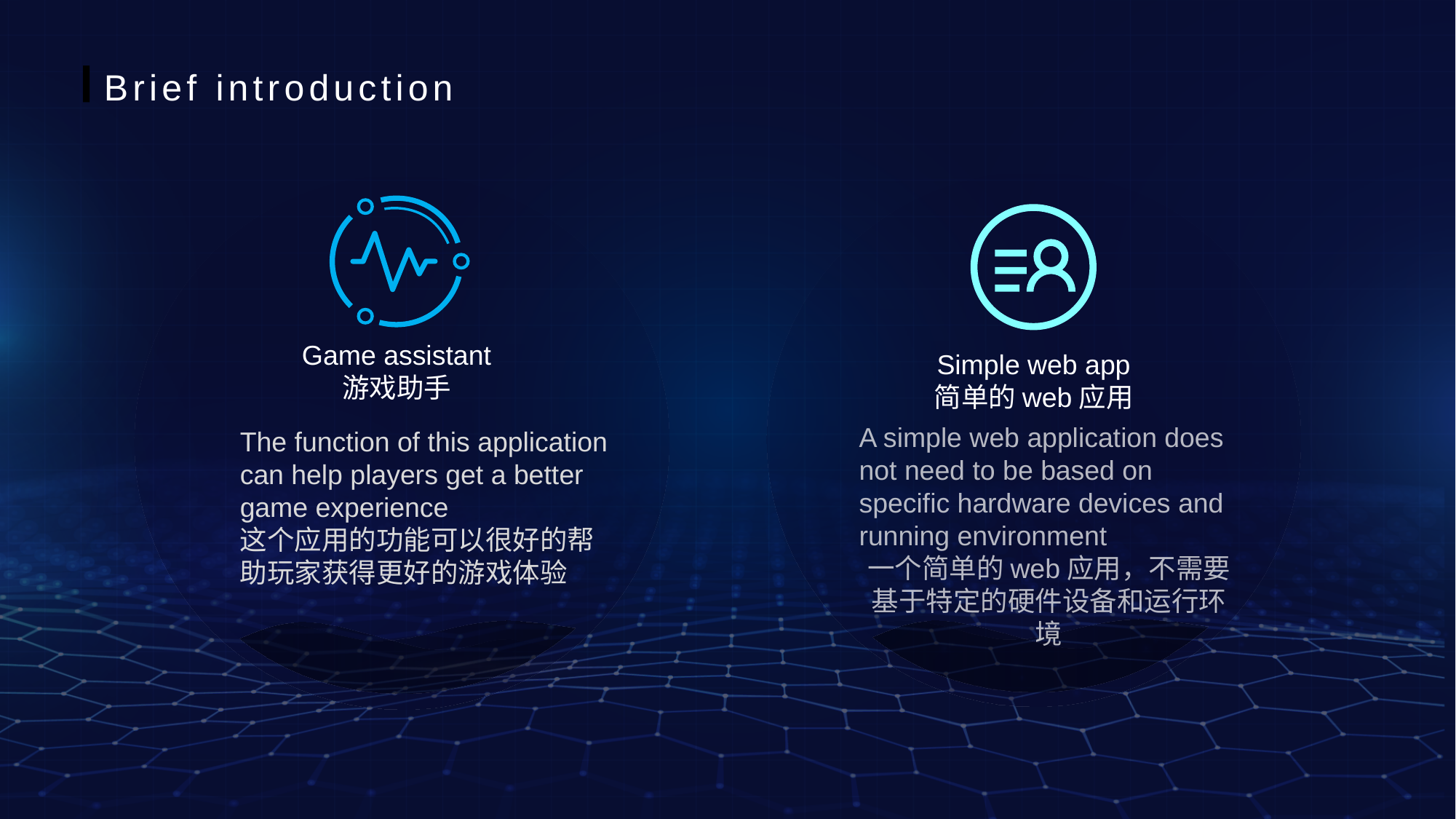

Brief introduction

Simple web app
简单的web应用

A simple web application does not need to be based on specific hardware devices and running environment
一个简单的web应用，不需要基于特定的硬件设备和运行环境

Game assistant
游戏助手
The function of this application can help players get a better   game experience
这个应用的功能可以很好的帮助玩家获得更好的游戏体验